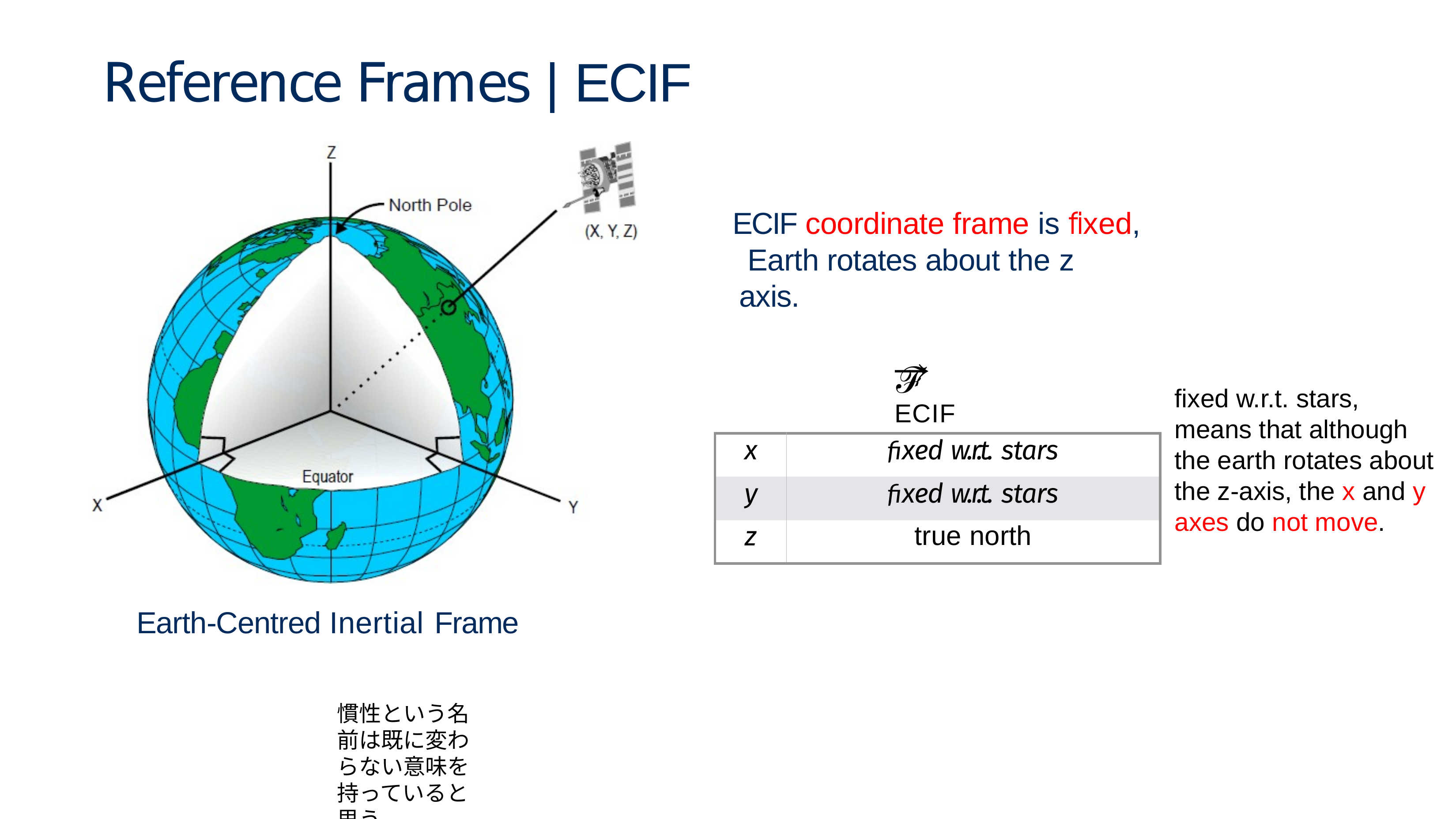

# Reference Frames | ECIF

ECIF coordinate frame is fixed,  Earth rotates about the z axis.

ℱ
ECIF

fixed w.r.t. stars, means that although the earth rotates about the z-axis, the x and y axes do not move.
| x | fixed w.r.t. stars |
| --- | --- |
| y | fixed w.r.t. stars |
| z | true north |
Earth-Centred Inertial Frame
慣性という名前は既に変わらない意味を持っていると思う。